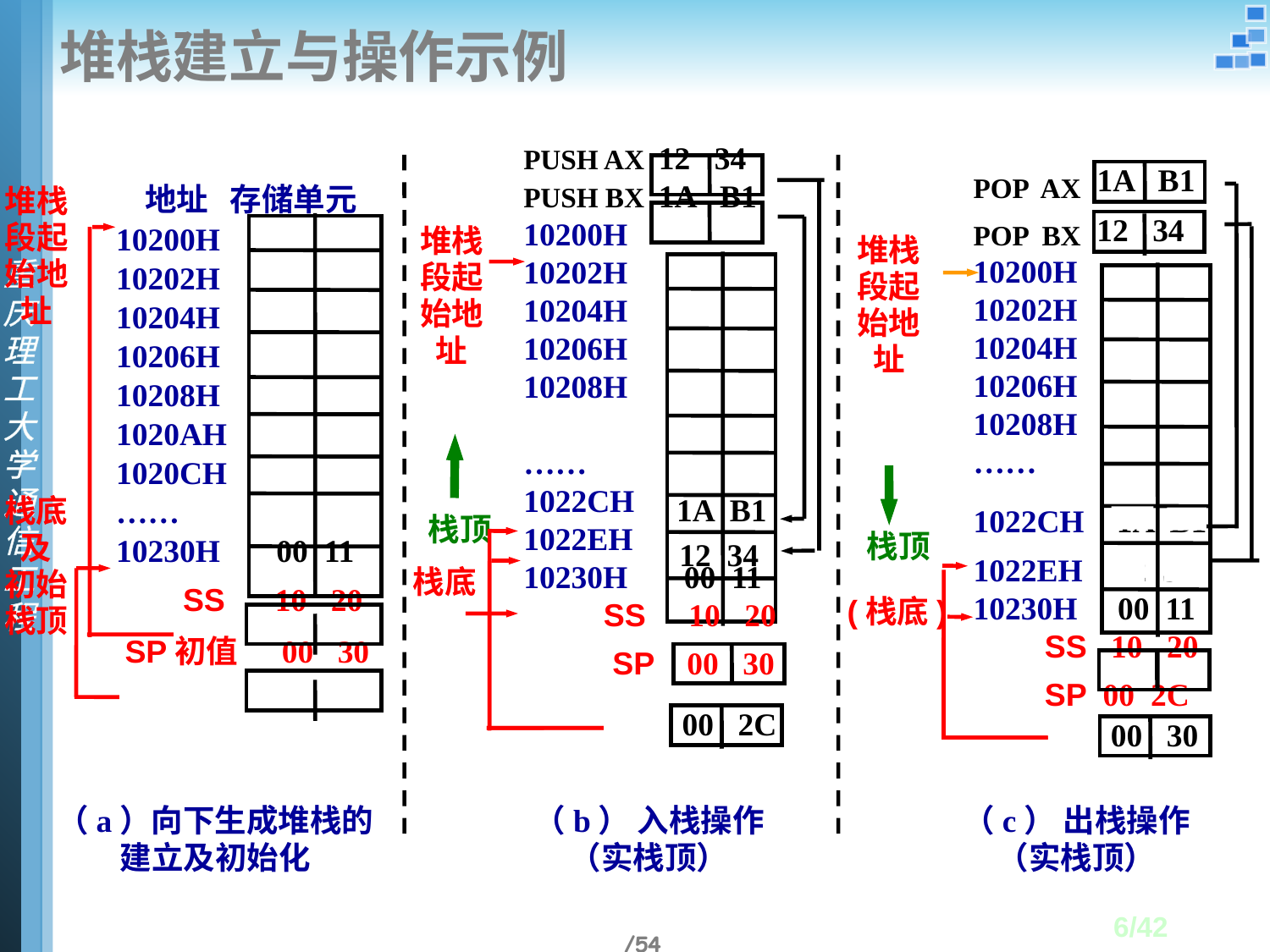

堆栈建立与操作示例
PUSH AX  12   34
PUSH BX  1A   B1
10200H
10202H
10204H
10206H
10208H
……
1022CH
1022EH
10230H       00  11
         SS     10   20
          SP    00   30

堆栈段起始地址

栈底

1A   B1

POP  AX
POP  BX
10200H
10202H
10204H
10206H
10208H
……
1022CH    1A  B1
1022EH    12  34
10230H     00  11
        SS   10   20
        SP  00  2C

堆栈段起始地址

(栈底)

   地址   存储单元
10200H
10202H
10204H
10206H
10208H
1020AH
1020CH
……
10230H       00  11
        SS      10   20
 SP初值     00   30

堆栈段起始地址
12   34

栈顶

栈顶
1A  B1

栈底及
初始栈顶
12  34

  00   2C

 00   2E

00   2E

 00   30

（a）向下生成堆栈的建立及初始化
（b） 入栈操作（实栈顶）
（c） 出栈操作（实栈顶）
6/42

6
/54